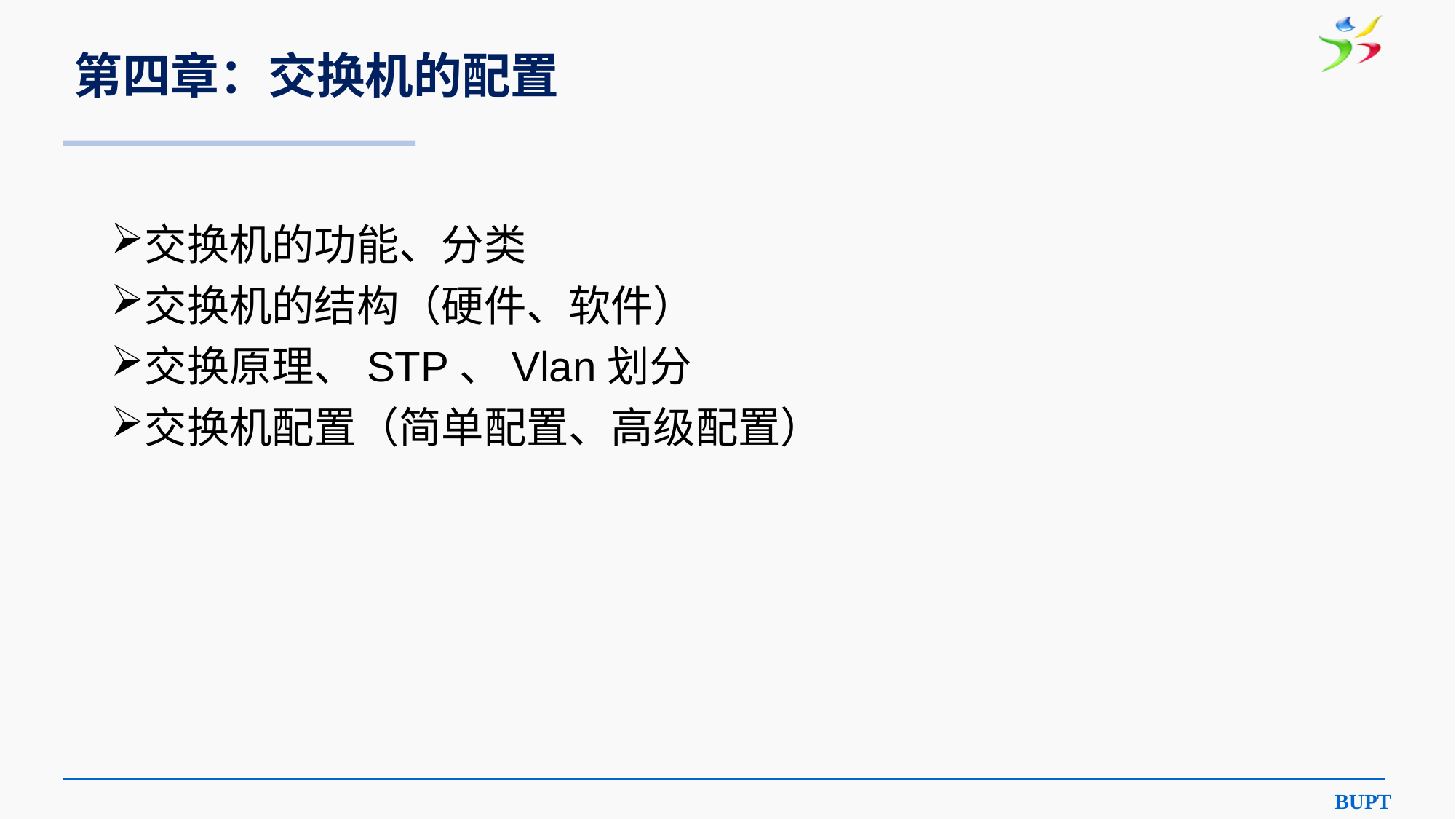

# 第四章：交换机的配置
交换机的功能、分类
交换机的结构（硬件、软件）
交换原理、STP、Vlan划分
交换机配置（简单配置、高级配置）